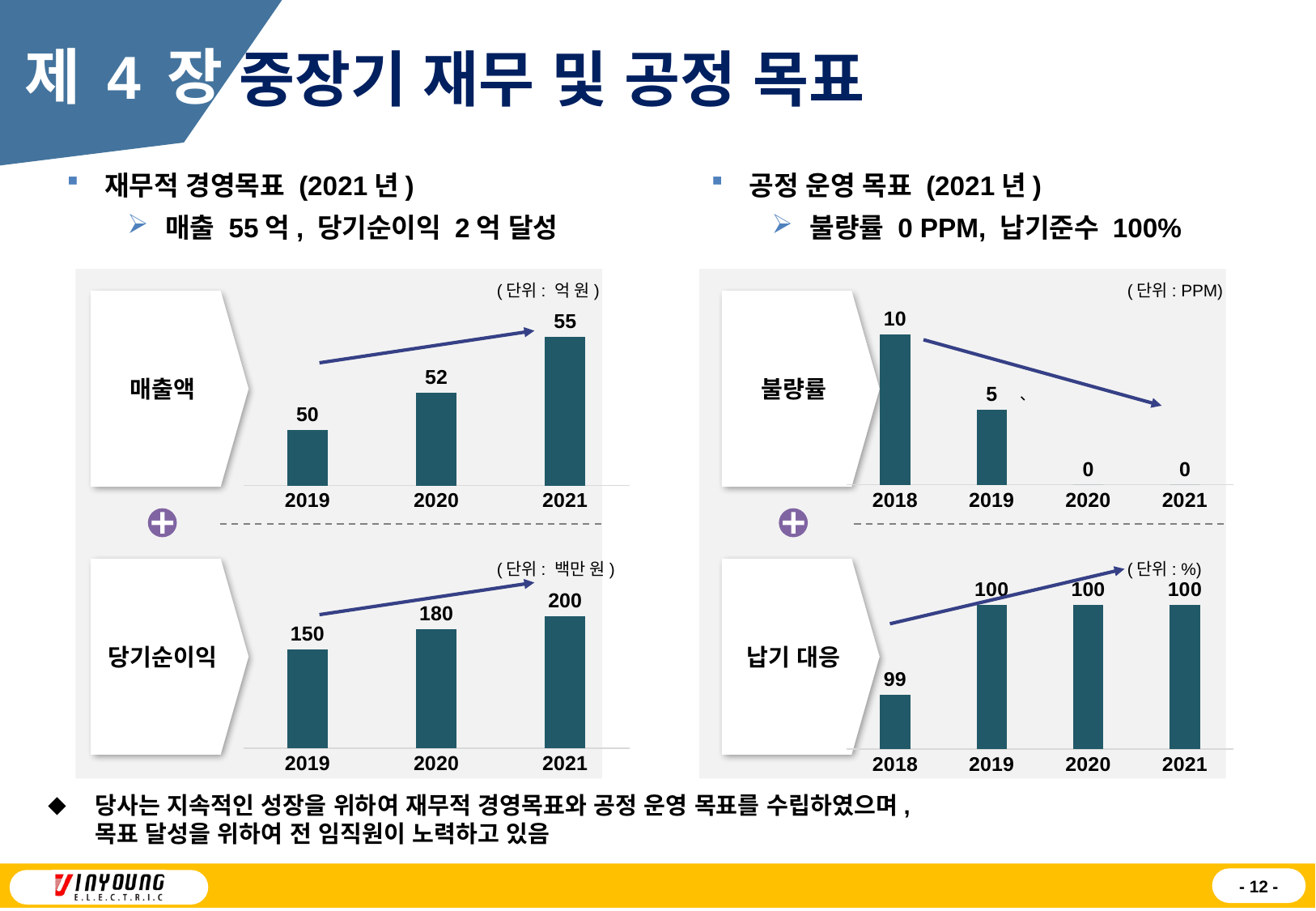

제 4 장
중장기 재무 및 공정 목표
재무적 경영목표 (2021년)
매출 55억, 당기순이익 2억 달성
공정 운영 목표 (2021년)
불량률 0 PPM, 납기준수 100%

(단위: 억 원)
(단위: PPM)
매출액
불량률

### Chart

| Category | 매출목표 |
|---|---|
| 2018 | 10.0 |
| 2019 | 5.0 |
| 2020 | 0.0 |
| 2021 | 0.0 |

### Chart

| Category | 매출목표 |
|---|---|
| 2019 | 50.0 |
| 2020 | 52.0 |
| 2021 | 55.0 |

당기순이익
납기 대응
(단위: 백만 원)
(단위: %)

### Chart

| Category | 당기순이익 |
|---|---|
| 2019 | 150.0 |
| 2020 | 180.0 |
| 2021 | 200.0 |

### Chart

| Category | 매출목표 |
|---|---|
| 2018 | 99.0 |
| 2019 | 100.0 |
| 2020 | 100.0 |
| 2021 | 100.0 |
당사는 지속적인 성장을 위하여 재무적 경영목표와 공정 운영 목표를 수립하였으며,
목표 달성을 위하여 전 임직원이 노력하고 있음